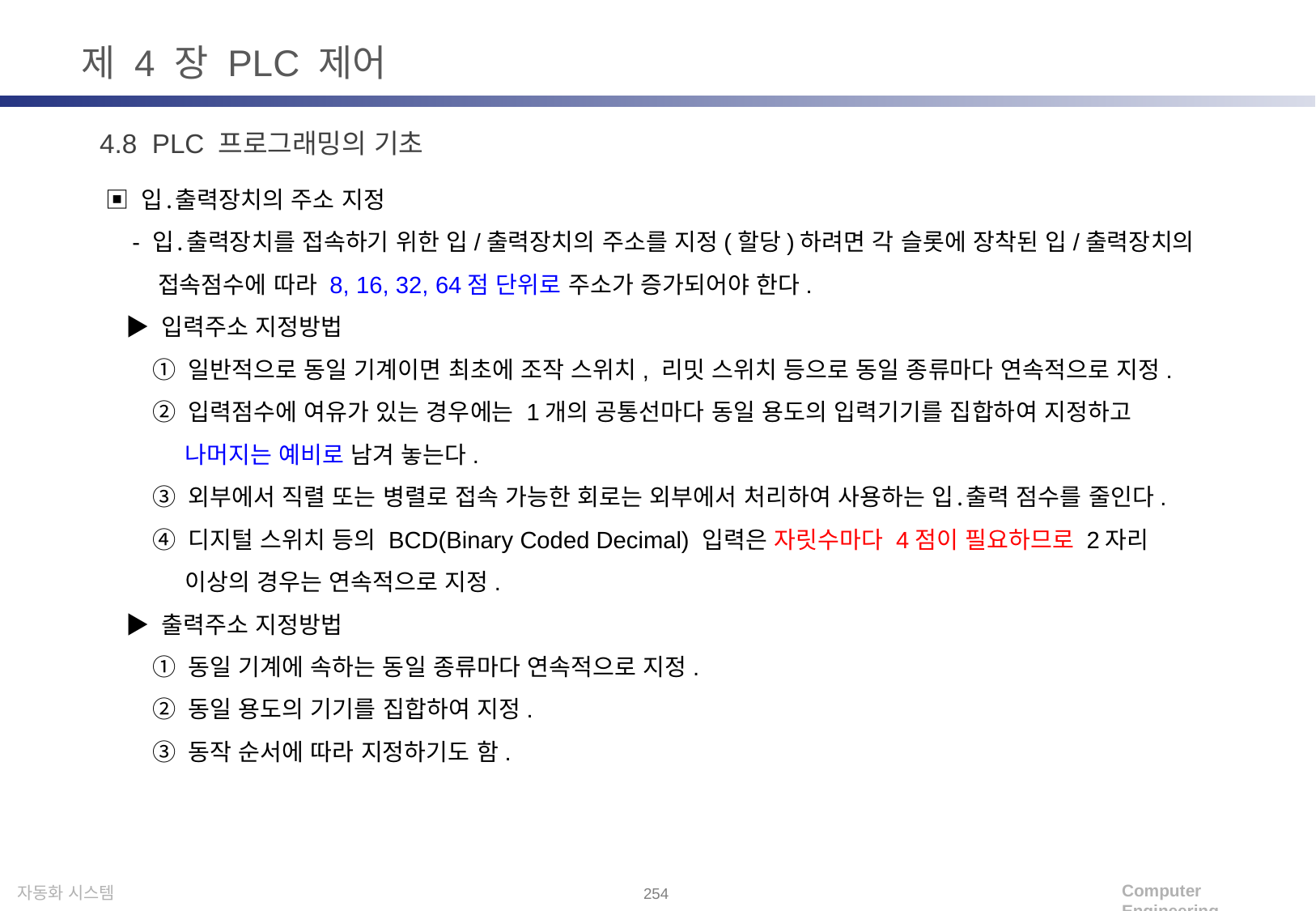

제 4 장 PLC 제어
4.8  PLC 프로그래밍의 기초
▣ 입․출력장치의 주소 지정
    - 입․출력장치를 접속하기 위한 입/출력장치의 주소를 지정(할당)하려면 각 슬롯에 장착된 입/출력장치의
       접속점수에 따라 8, 16, 32, 64점 단위로 주소가 증가되어야 한다.
   ▶ 입력주소 지정방법
       ① 일반적으로 동일 기계이면 최초에 조작 스위치, 리밋 스위치 등으로 동일 종류마다 연속적으로 지정.
       ② 입력점수에 여유가 있는 경우에는 1개의 공통선마다 동일 용도의 입력기기를 집합하여 지정하고
           나머지는 예비로 남겨 놓는다.
       ③ 외부에서 직렬 또는 병렬로 접속 가능한 회로는 외부에서 처리하여 사용하는 입․출력 점수를 줄인다.
       ④ 디지털 스위치 등의 BCD(Binary Coded Decimal) 입력은 자릿수마다 4점이 필요하므로 2자리
           이상의 경우는 연속적으로 지정.
   ▶ 출력주소 지정방법
       ① 동일 기계에 속하는 동일 종류마다 연속적으로 지정.
       ② 동일 용도의 기기를 집합하여 지정.
       ③ 동작 순서에 따라 지정하기도 함.